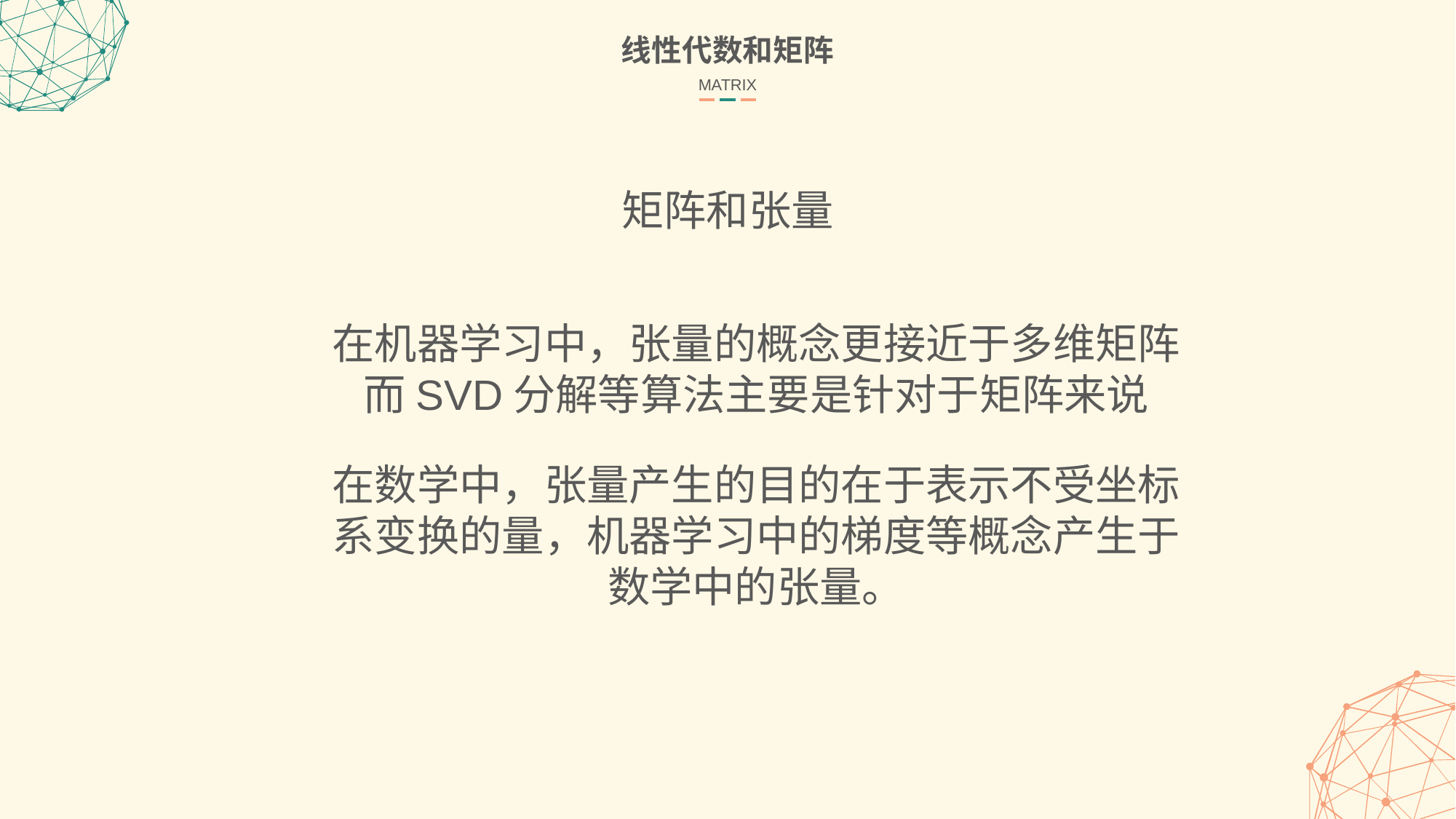

线性代数和矩阵
MATRIX
矩阵和张量
在机器学习中，张量的概念更接近于多维矩阵而SVD分解等算法主要是针对于矩阵来说
在数学中，张量产生的目的在于表示不受坐标系变换的量，机器学习中的梯度等概念产生于数学中的张量。